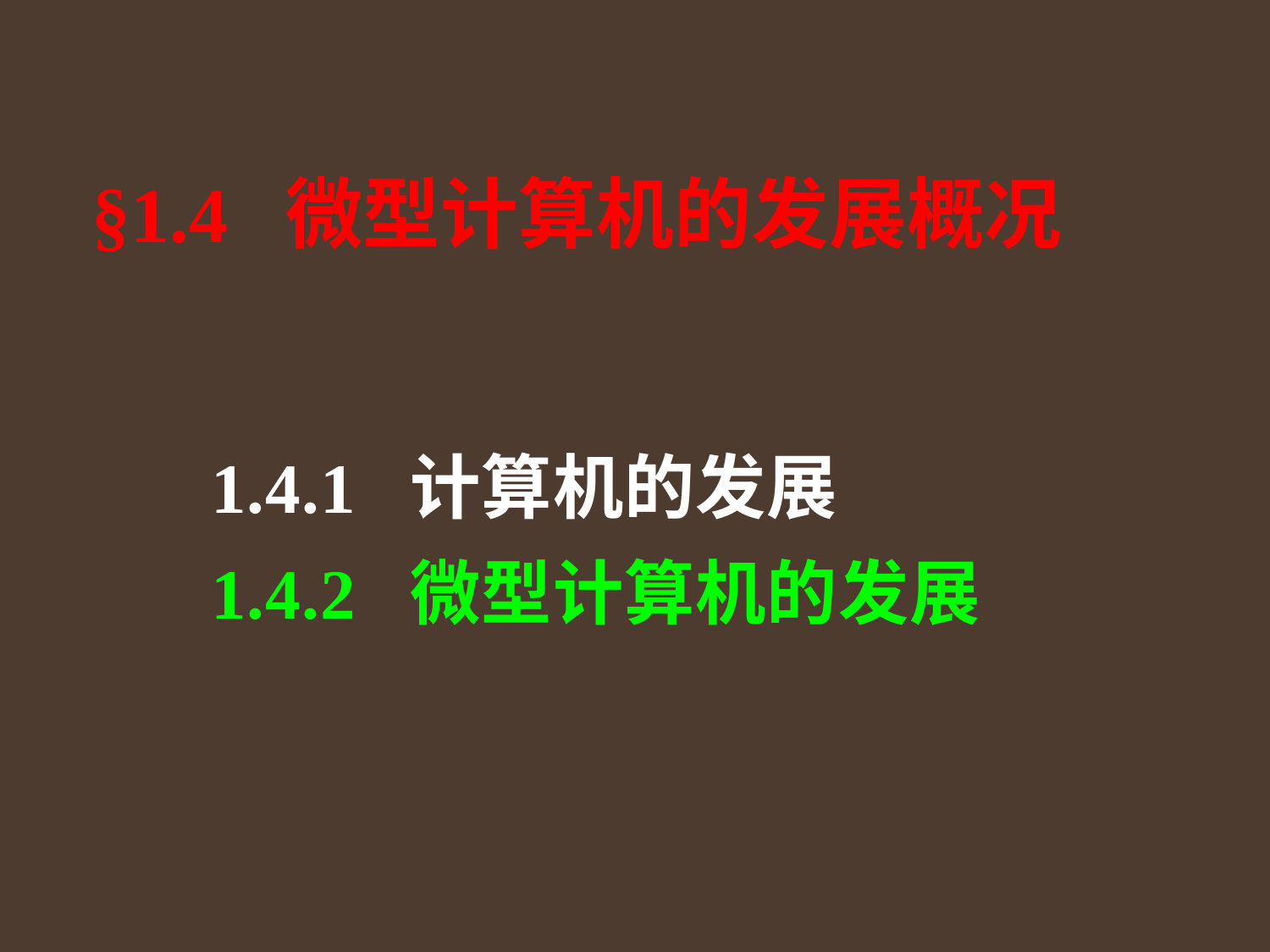

§1.4  微型计算机的发展概况
# 1.4.1  计算机的发展 1.4.2  微型计算机的发展